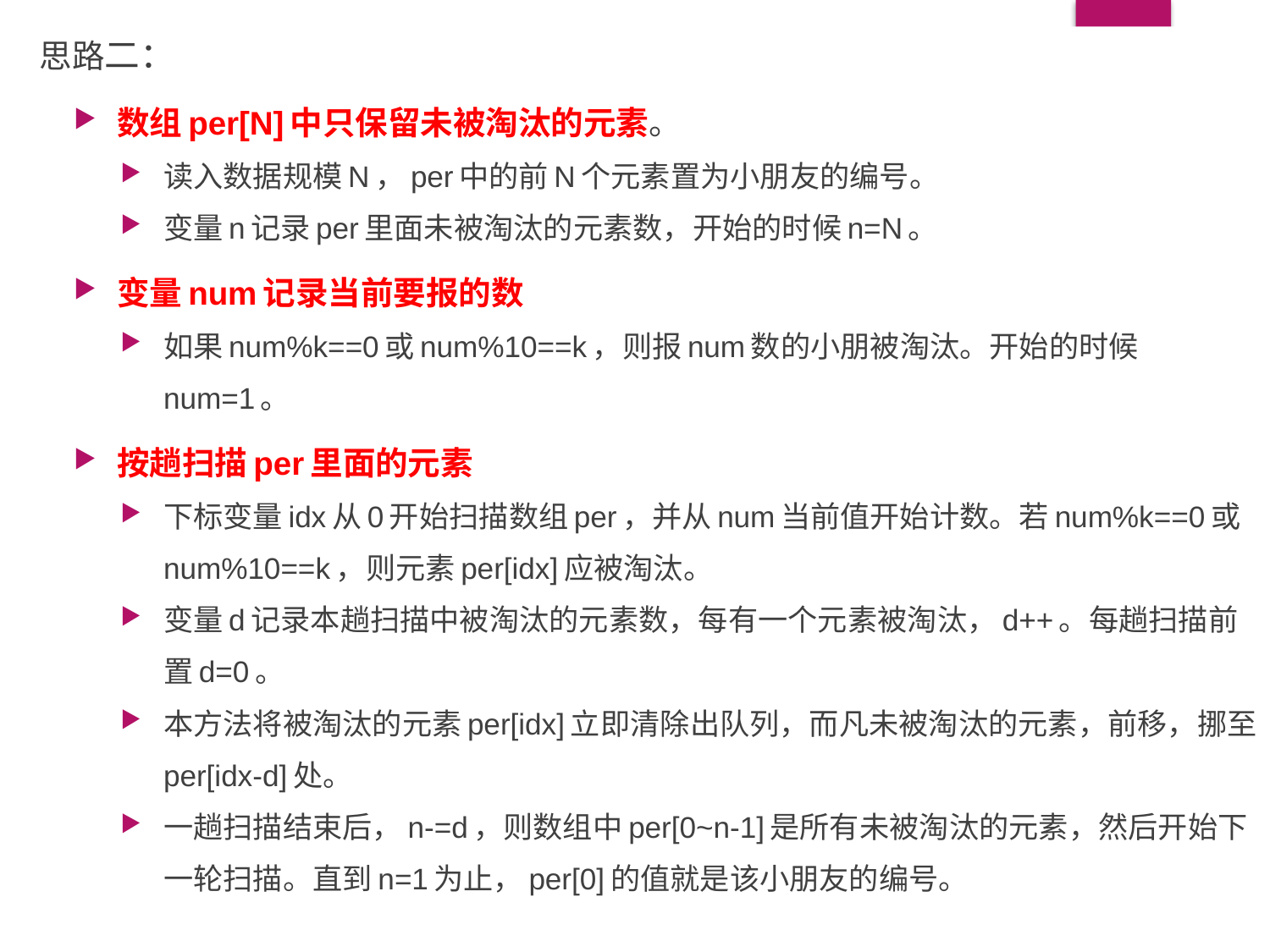

思路二：
数组per[N]中只保留未被淘汰的元素。
读入数据规模N，per中的前N个元素置为小朋友的编号。
变量n记录per里面未被淘汰的元素数，开始的时候n=N。
变量num记录当前要报的数
如果num%k==0或num%10==k，则报num数的小朋被淘汰。开始的时候num=1。
按趟扫描per里面的元素
下标变量idx从0开始扫描数组per，并从num当前值开始计数。若num%k==0或num%10==k，则元素per[idx]应被淘汰。
变量d记录本趟扫描中被淘汰的元素数，每有一个元素被淘汰，d++。每趟扫描前置d=0。
本方法将被淘汰的元素per[idx]立即清除出队列，而凡未被淘汰的元素，前移，挪至per[idx-d]处。
一趟扫描结束后，n-=d，则数组中per[0~n-1]是所有未被淘汰的元素，然后开始下一轮扫描。直到n=1为止，per[0]的值就是该小朋友的编号。
#